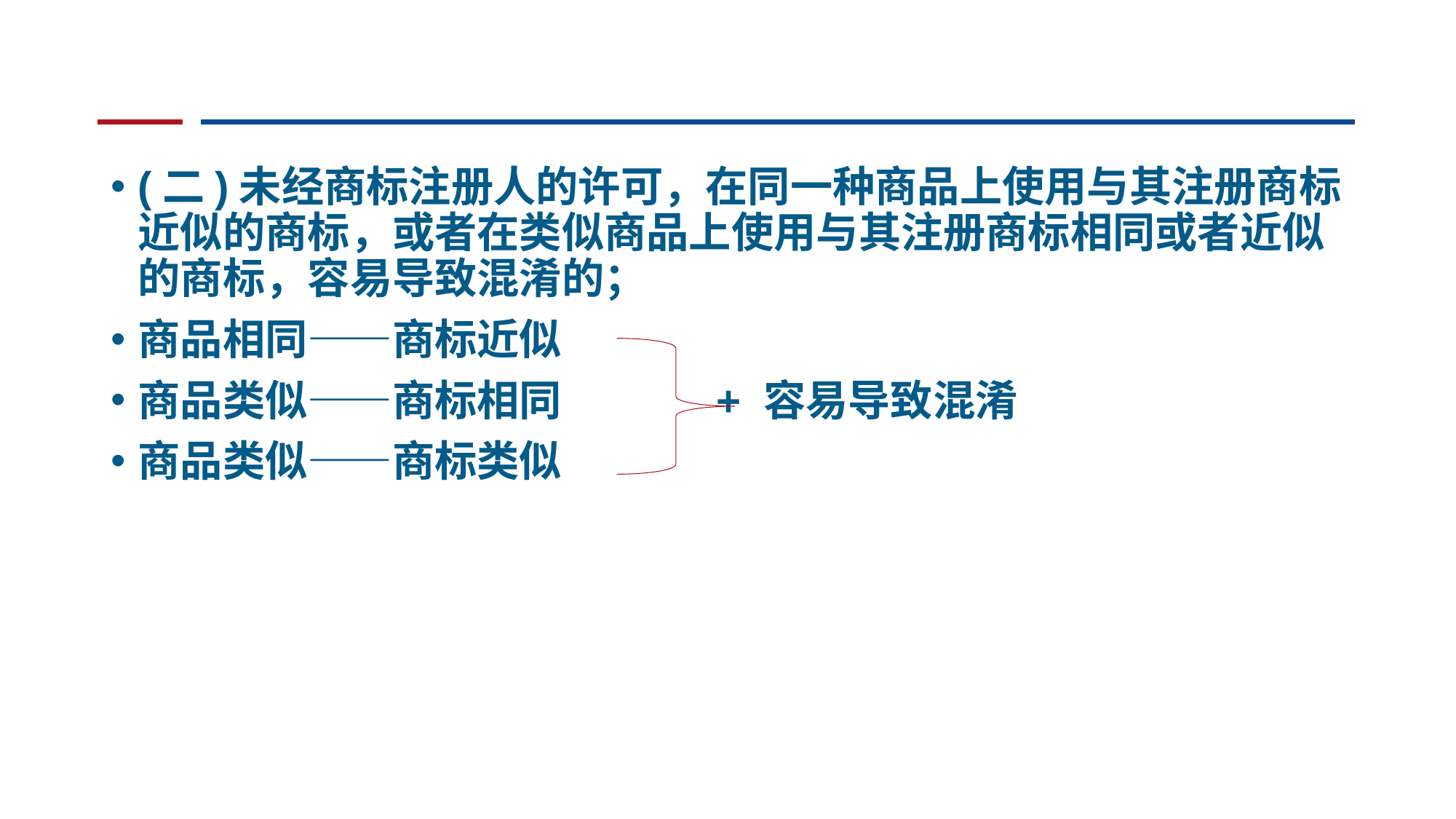

#
(二)未经商标注册人的许可，在同一种商品上使用与其注册商标近似的商标，或者在类似商品上使用与其注册商标相同或者近似的商标，容易导致混淆的；
商品相同——商标近似
商品类似——商标相同               + 容易导致混淆
商品类似——商标类似